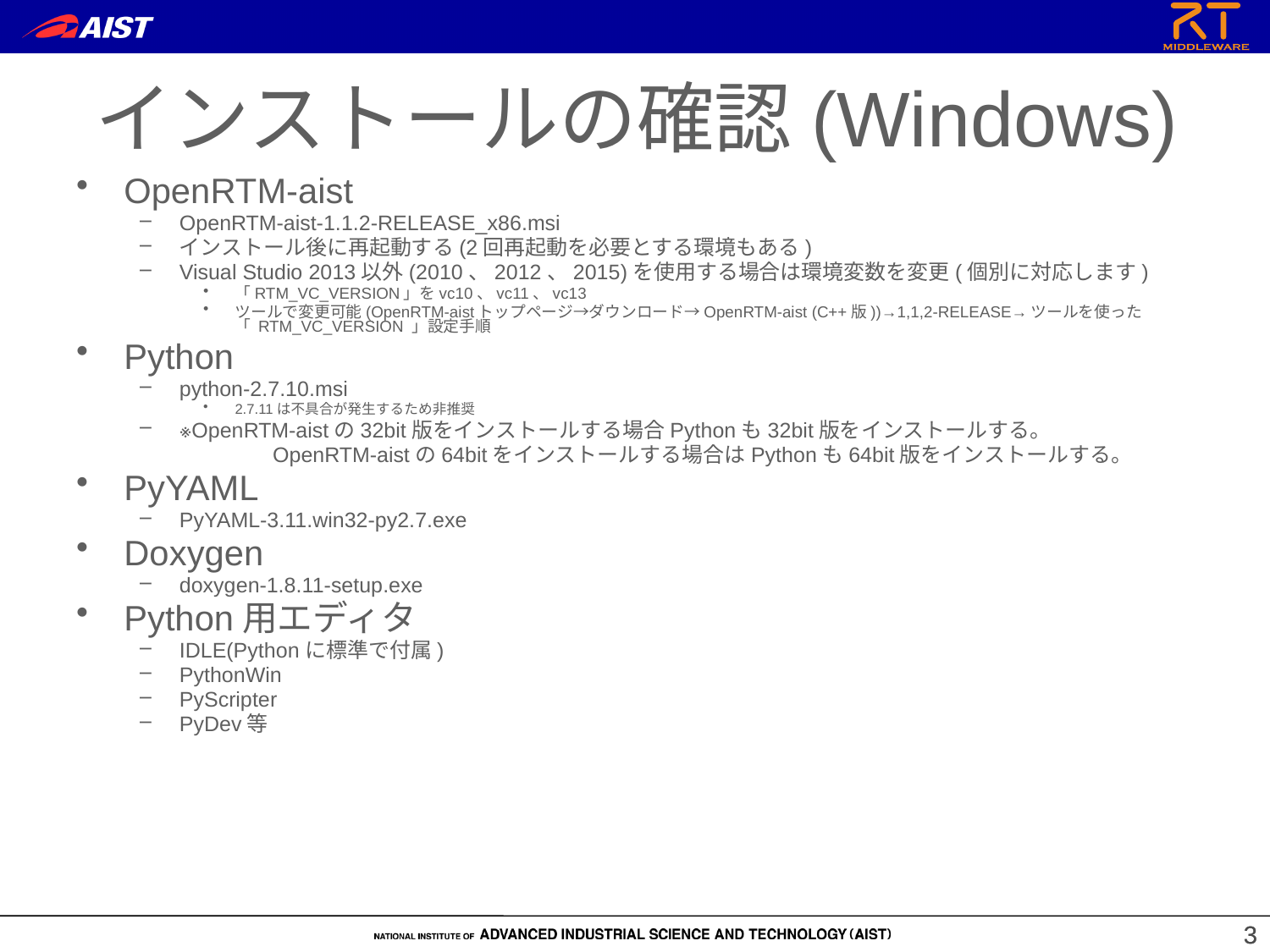

インストールの確認(Windows)
OpenRTM-aist
OpenRTM-aist-1.1.2-RELEASE_x86.msi
インストール後に再起動する(2回再起動を必要とする環境もある)
Visual Studio 2013以外(2010、2012、2015)を使用する場合は環境変数を変更(個別に対応します)
「RTM_VC_VERSION」をvc10、vc11、vc13
ツールで変更可能(OpenRTM-aistトップページ→ダウンロード→OpenRTM-aist (C++版))→1,1,2-RELEASE→ツールを使った「 RTM_VC_VERSION 」設定手順
Python
python-2.7.10.msi
2.7.11は不具合が発生するため非推奨
※OpenRTM-aistの32bit版をインストールする場合Pythonも32bit版をインストールする。
	 OpenRTM-aistの64bitをインストールする場合はPythonも64bit版をインストールする。
PyYAML
PyYAML-3.11.win32-py2.7.exe
Doxygen
doxygen-1.8.11-setup.exe
Python用エディタ
IDLE(Pythonに標準で付属)
PythonWin
PyScripter
PyDev等
3
3